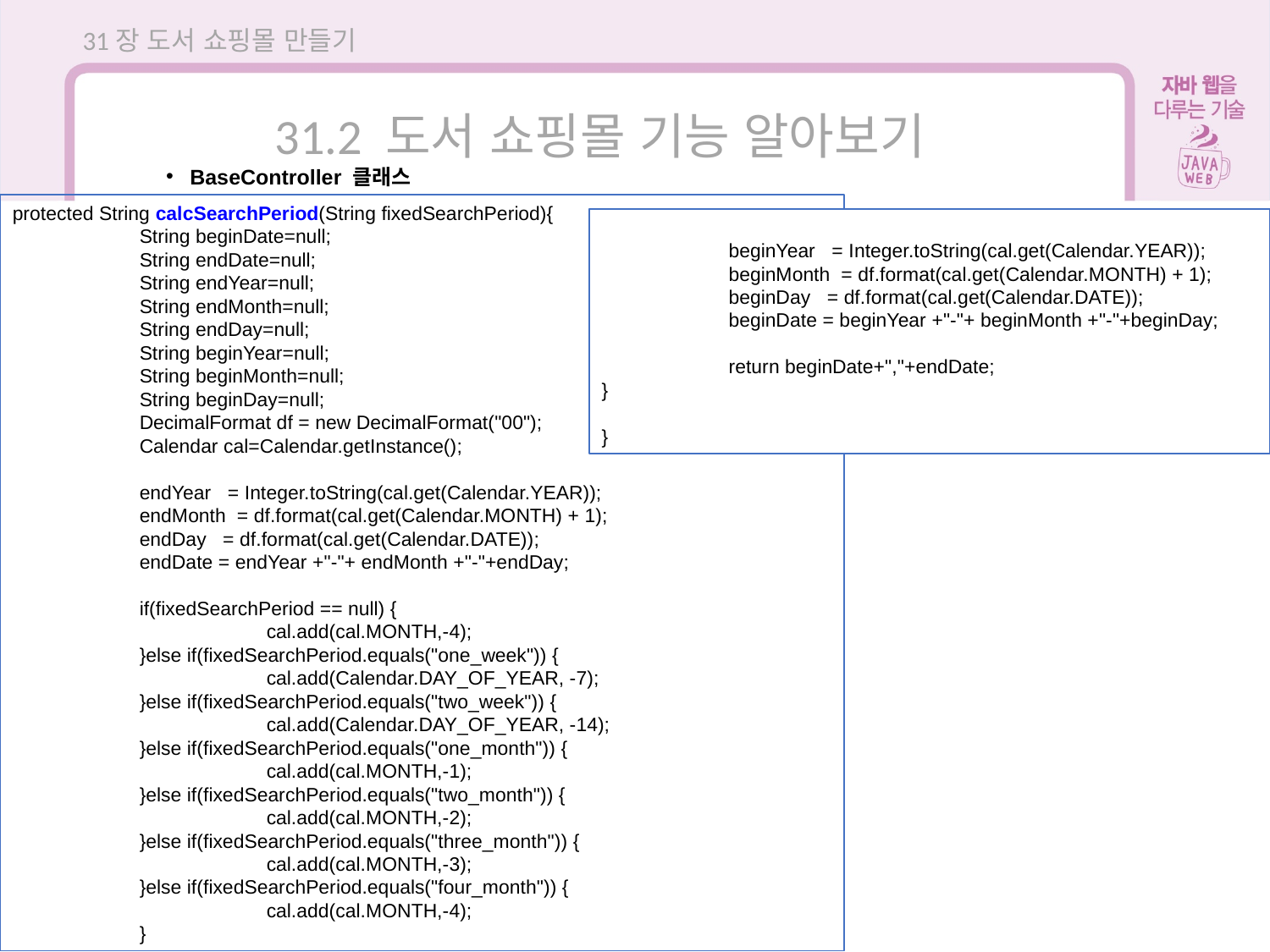

31장 도서 쇼핑몰 만들기
31.2 도서 쇼핑몰 기능 알아보기
BaseController 클래스
protected String calcSearchPeriod(String fixedSearchPeriod){
	String beginDate=null;
	String endDate=null;
	String endYear=null;
	String endMonth=null;
	String endDay=null;
	String beginYear=null;
	String beginMonth=null;
	String beginDay=null;
	DecimalFormat df = new DecimalFormat("00");
	Calendar cal=Calendar.getInstance();

	endYear   = Integer.toString(cal.get(Calendar.YEAR));
	endMonth  = df.format(cal.get(Calendar.MONTH) + 1);
	endDay   = df.format(cal.get(Calendar.DATE));
	endDate = endYear +"-"+ endMonth +"-"+endDay;

	if(fixedSearchPeriod == null) {
		cal.add(cal.MONTH,-4);
	}else if(fixedSearchPeriod.equals("one_week")) {
		cal.add(Calendar.DAY_OF_YEAR, -7);
	}else if(fixedSearchPeriod.equals("two_week")) {
		cal.add(Calendar.DAY_OF_YEAR, -14);
	}else if(fixedSearchPeriod.equals("one_month")) {
		cal.add(cal.MONTH,-1);
	}else if(fixedSearchPeriod.equals("two_month")) {
		cal.add(cal.MONTH,-2);
	}else if(fixedSearchPeriod.equals("three_month")) {
		cal.add(cal.MONTH,-3);
	}else if(fixedSearchPeriod.equals("four_month")) {
		cal.add(cal.MONTH,-4);
	}

	beginYear   = Integer.toString(cal.get(Calendar.YEAR));
	beginMonth  = df.format(cal.get(Calendar.MONTH) + 1);
	beginDay   = df.format(cal.get(Calendar.DATE));
	beginDate = beginYear +"-"+ beginMonth +"-"+beginDay;

	return beginDate+","+endDate;
}

}